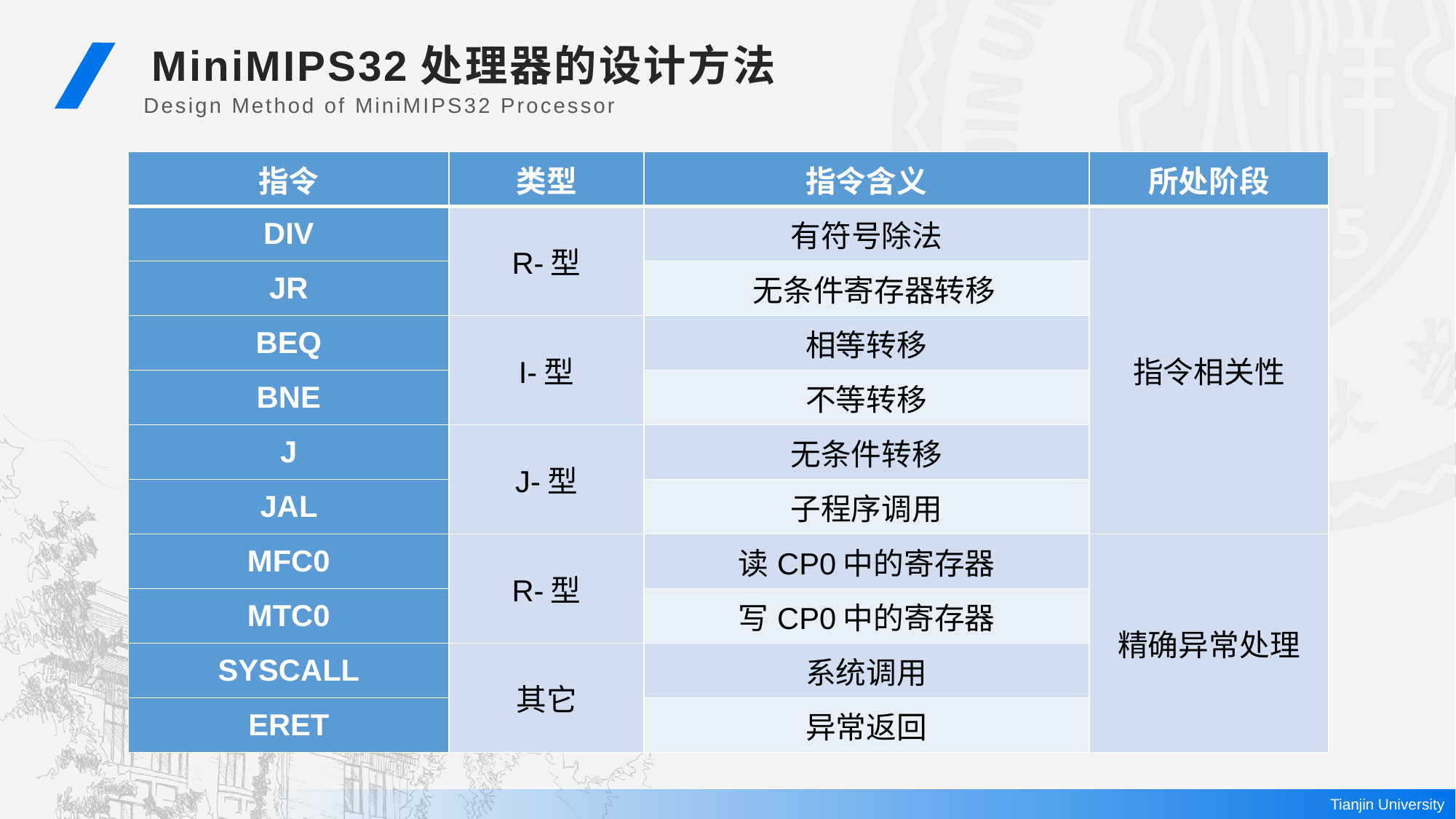

MiniMIPS32处理器的设计方法
Design Method of MiniMIPS32 Processor
| 指令 | 类型 | 指令含义 | 所处阶段 |
| --- | --- | --- | --- |
| DIV | R-型 | 有符号除法 | 指令相关性 |
| JR |  | 无条件寄存器转移 |  |
| BEQ | I-型 | 相等转移 |  |
| BNE |  | 不等转移 |  |
| J | J-型 | 无条件转移 |  |
| JAL |  | 子程序调用 |  |
| MFC0 | R-型 | 读CP0中的寄存器 | 精确异常处理 |
| MTC0 |  | 写CP0中的寄存器 |  |
| SYSCALL | 其它 | 系统调用 |  |
| ERET |  | 异常返回 |  |